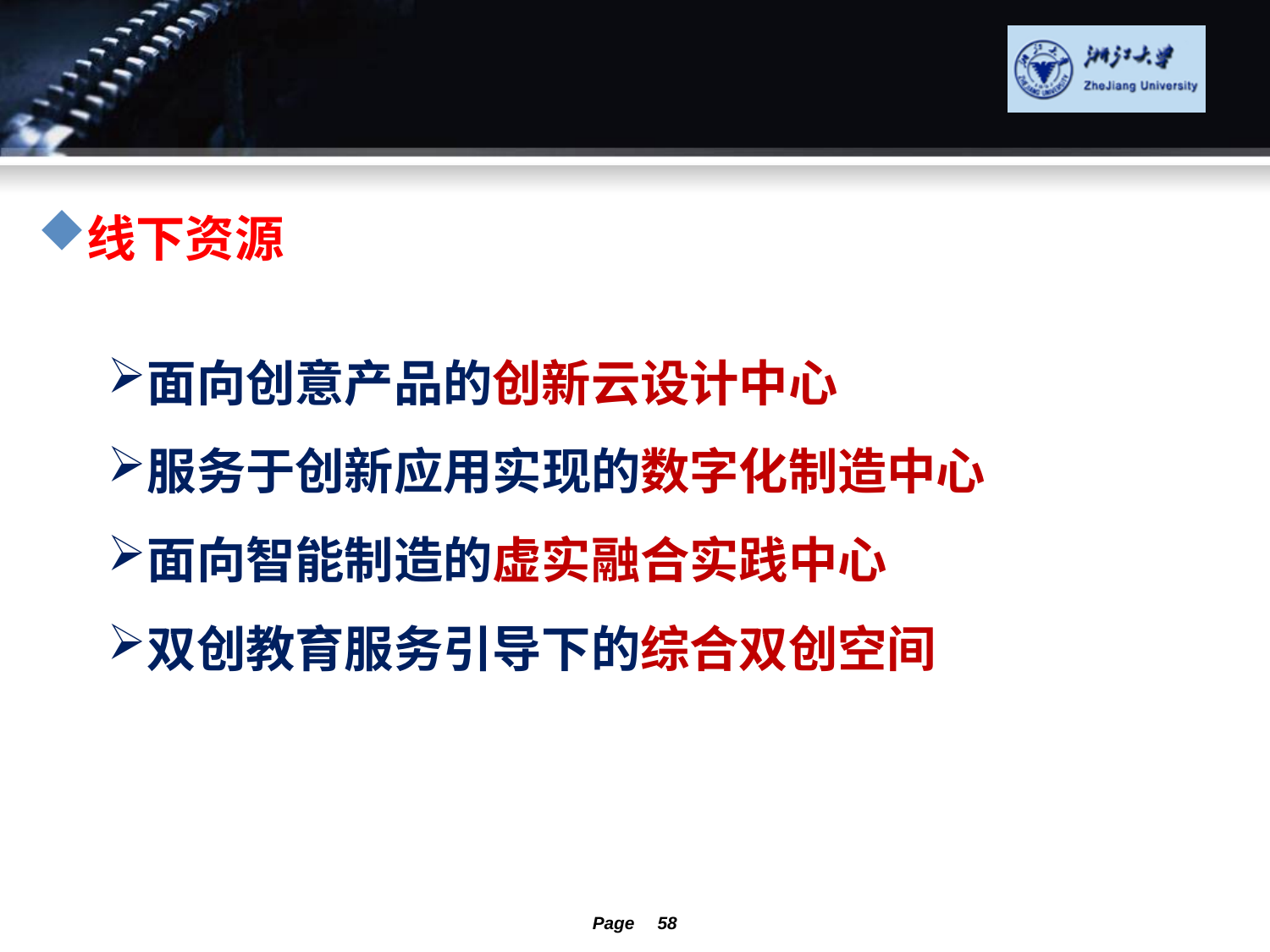

线下资源
面向创意产品的创新云设计中心
服务于创新应用实现的数字化制造中心
面向智能制造的虚实融合实践中心
双创教育服务引导下的综合双创空间